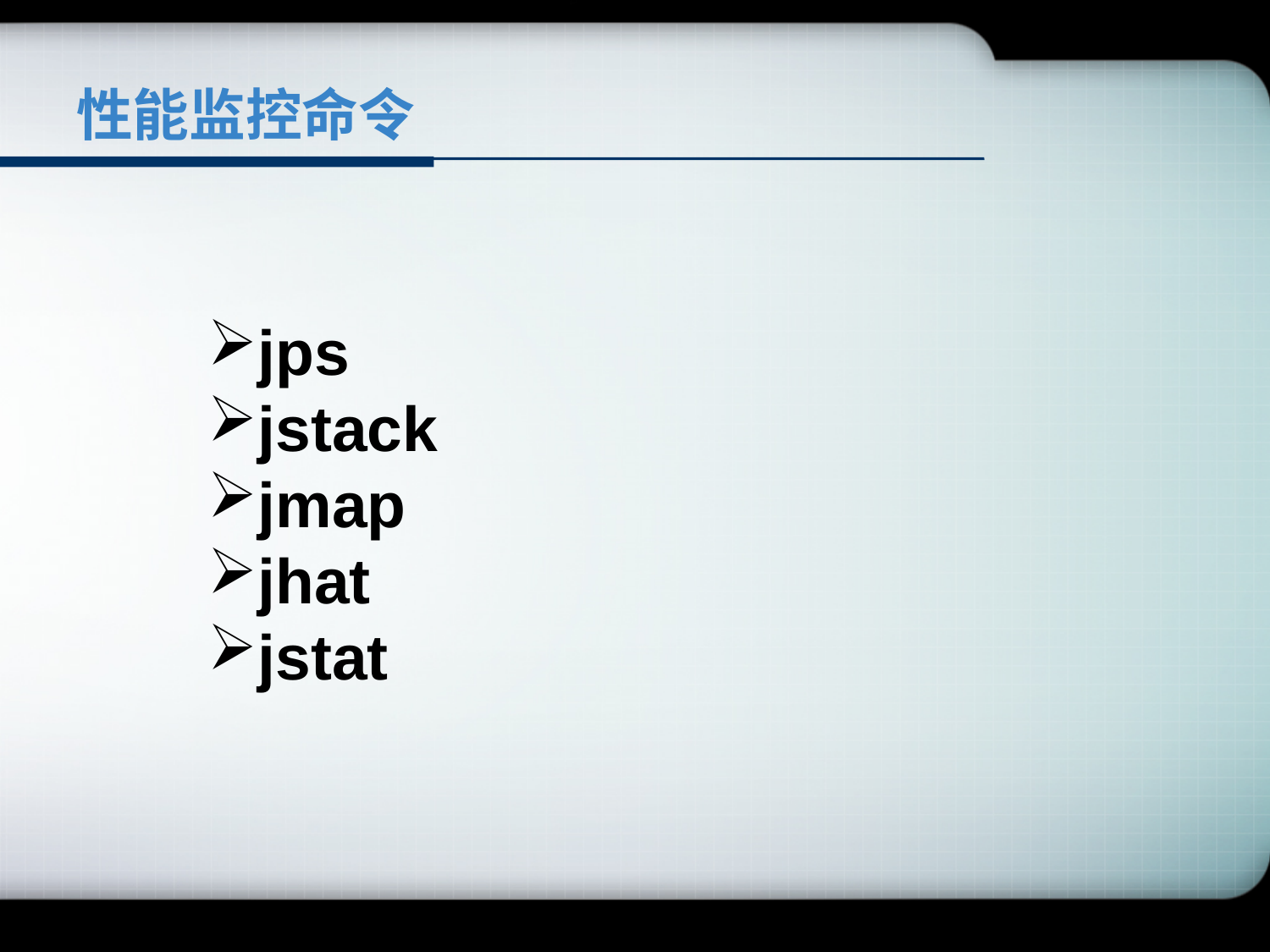

# 性能监控命令
jps
jstack
jmap
jhat
jstat